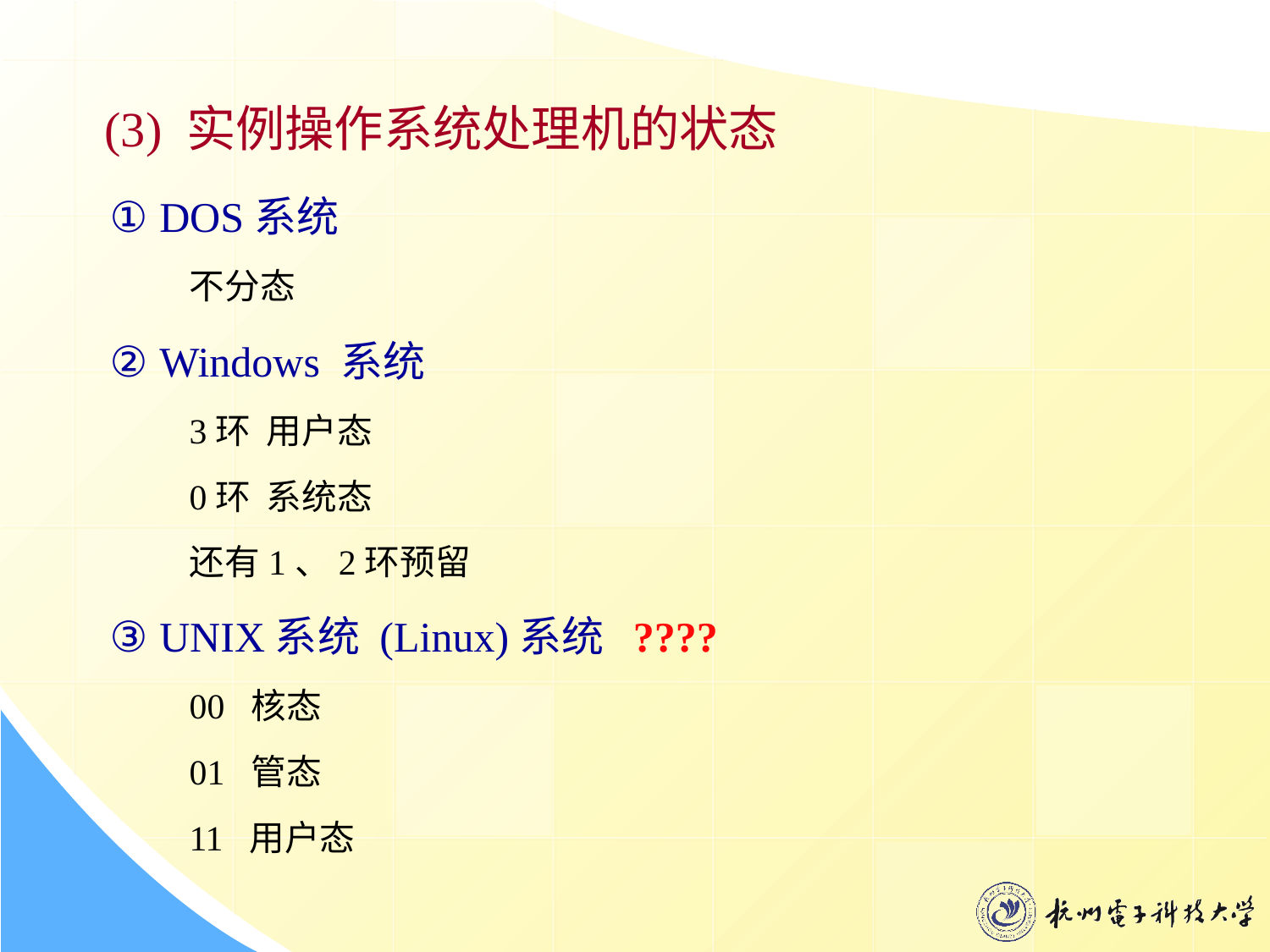

(3) 实例操作系统处理机的状态
① DOS系统
不分态
② Windows 系统
3环  用户态
0环  系统态
还有1、2环预留
③ UNIX系统 (Linux)系统  ????
00  核态
01  管态
11  用户态